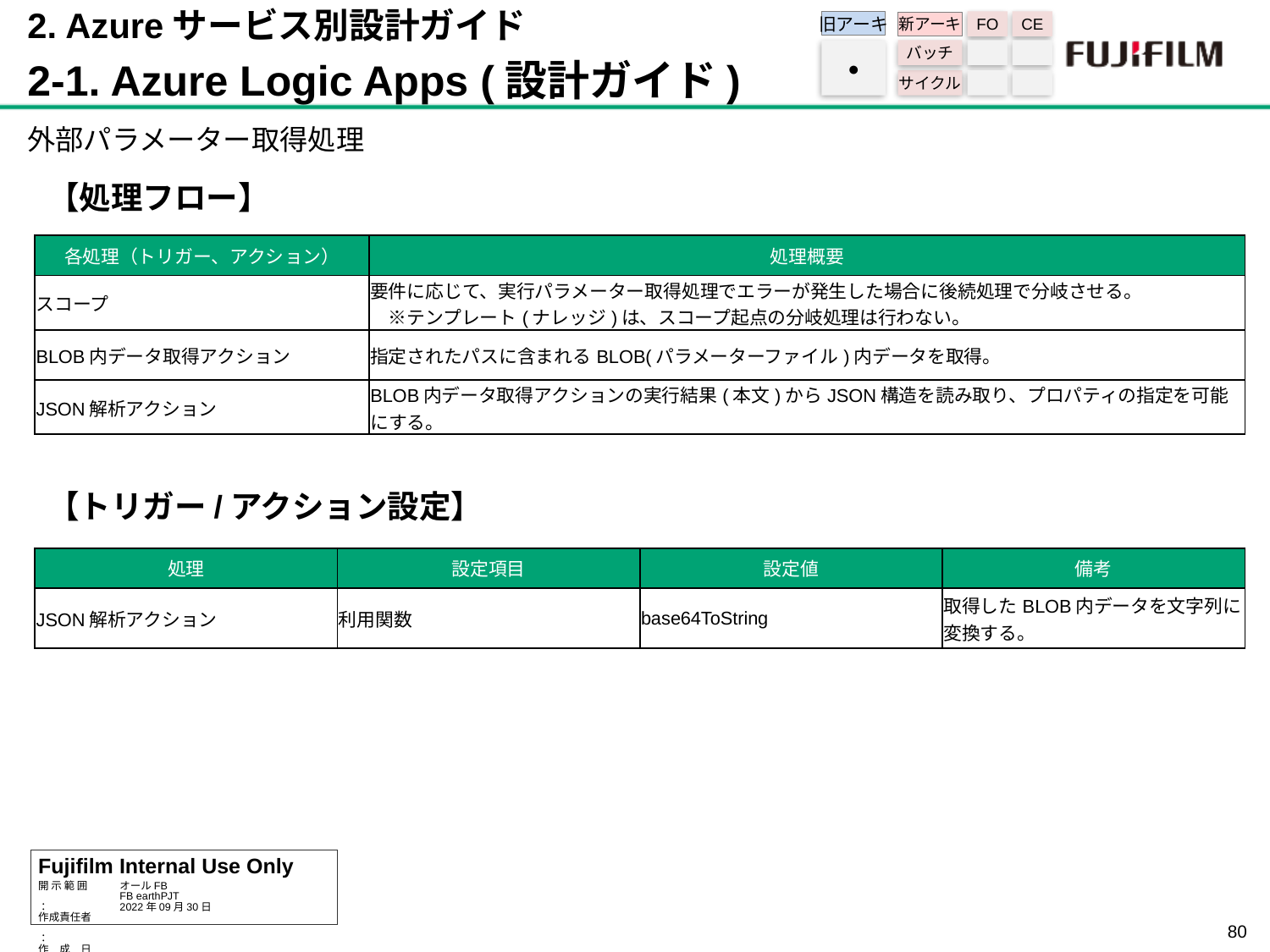

2. Azureサービス別設計ガイド
2-1. Azure Logic Apps (設計ガイド)
旧アーキ
FO
CE
新アーキ
バッチ

サイクル

●
外部パラメーター取得処理
【処理フロー】

【トリガー/アクション設定】
| 各処理（トリガー、アクション） | 処理概要 |
| --- | --- |
| スコープ | 要件に応じて、実行パラメーター取得処理でエラーが発生した場合に後続処理で分岐させる。 　※テンプレート(ナレッジ)は、スコープ起点の分岐処理は行わない。 |
| BLOB内データ取得アクション | 指定されたパスに含まれるBLOB(パラメーターファイル)内データを取得。 |
| JSON解析アクション | BLOB内データ取得アクションの実行結果(本文)からJSON構造を読み取り、プロパティの指定を可能にする。 |
| 処理 | 設定項目 | 設定値 | 備考 |
| --- | --- | --- | --- |
| JSON解析アクション | 利用関数 | base64ToString | 取得したBLOB内データを文字列に変換する。 |
80